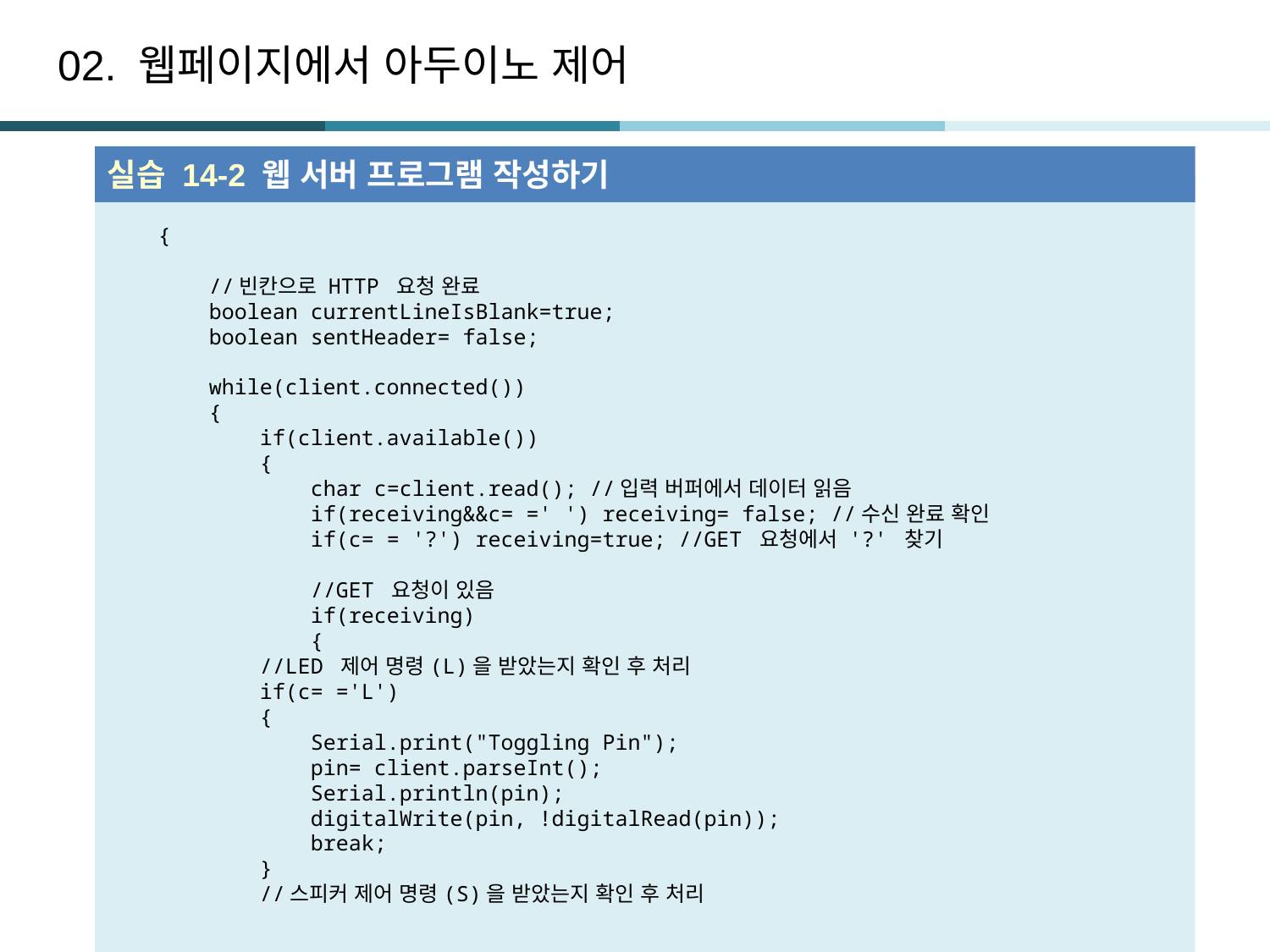

# 02. 웹페이지에서 아두이노 제어
실습 14-2 웹 서버 프로그램 작성하기
    {

        //빈칸으로 HTTP 요청 완료
        boolean currentLineIsBlank=true;
        boolean sentHeader= false;

        while(client.connected())
        {
            if(client.available())
            {
                char c=client.read(); //입력 버퍼에서 데이터 읽음
                if(receiving&&c= =' ') receiving= false; //수신 완료 확인
                if(c= = '?') receiving=true; //GET 요청에서 '?' 찾기

                //GET 요청이 있음
                if(receiving)
                {
            //LED 제어 명령(L)을 받았는지 확인 후 처리
            if(c= ='L')
            {
                Serial.print("Toggling Pin");
                pin= client.parseInt();
                Serial.println(pin);
                digitalWrite(pin, !digitalRead(pin));
                break;
            }
            //스피커 제어 명령(S)을 받았는지 확인 후 처리